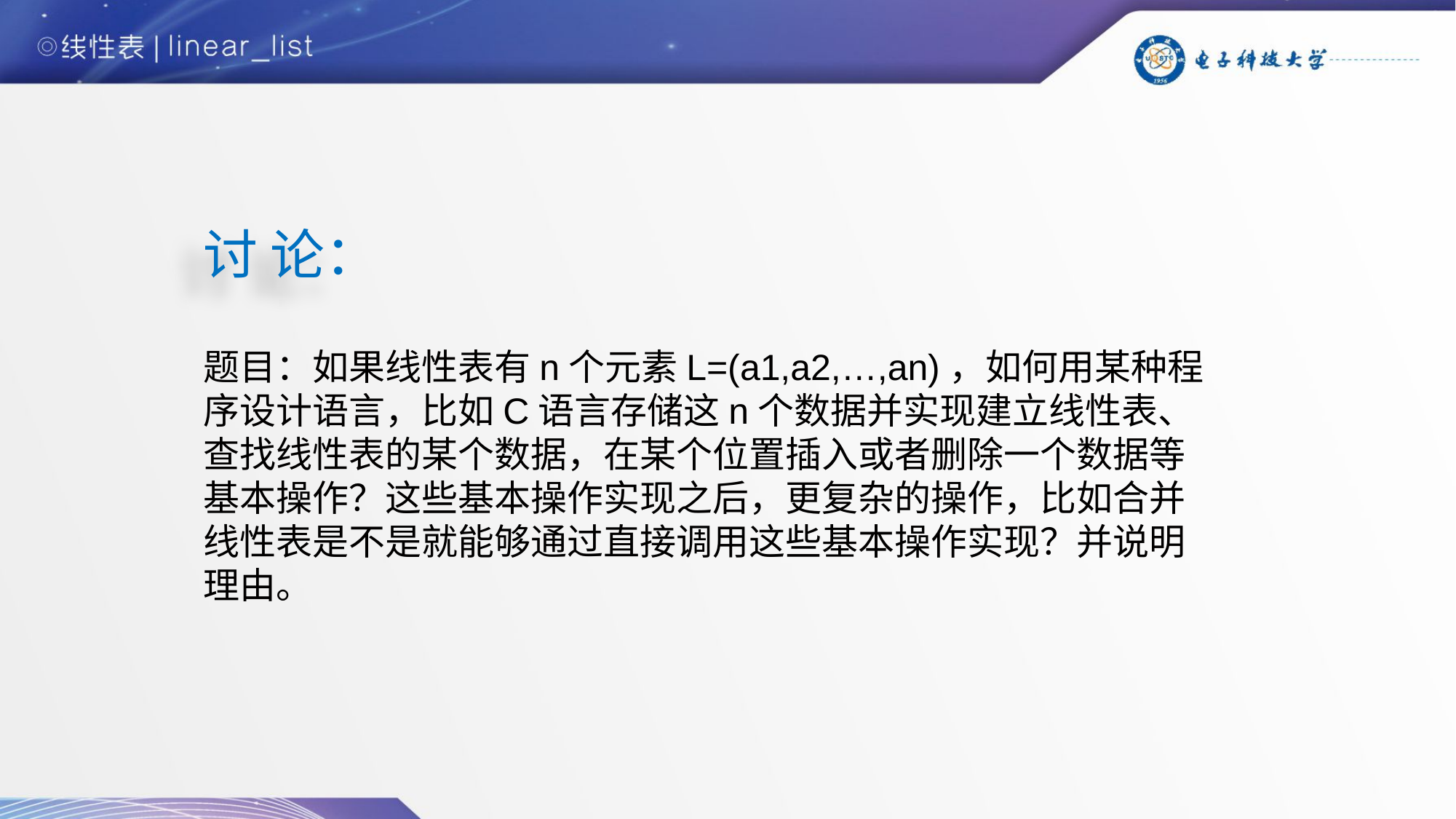

讨 论：
题目：如果线性表有n个元素L=(a1,a2,…,an)，如何用某种程序设计语言，比如C语言存储这n个数据并实现建立线性表、查找线性表的某个数据，在某个位置插入或者删除一个数据等基本操作？这些基本操作实现之后，更复杂的操作，比如合并线性表是不是就能够通过直接调用这些基本操作实现？并说明理由。